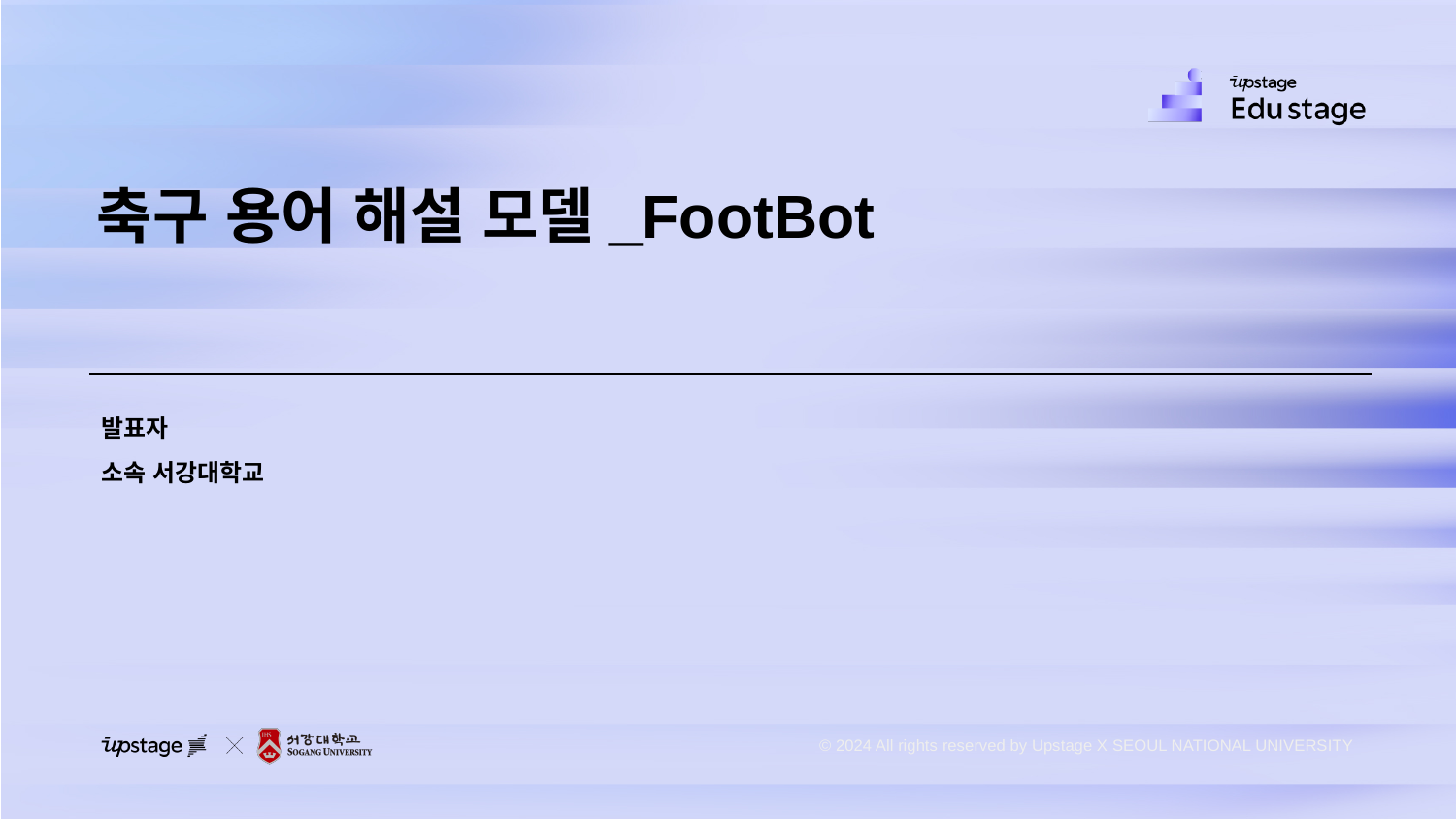

축구 용어 해설 모델_FootBot
발표자
소속 서강대학교
 © 2024 All rights reserved by Upstage X SEOUL NATIONAL UNIVERSITY